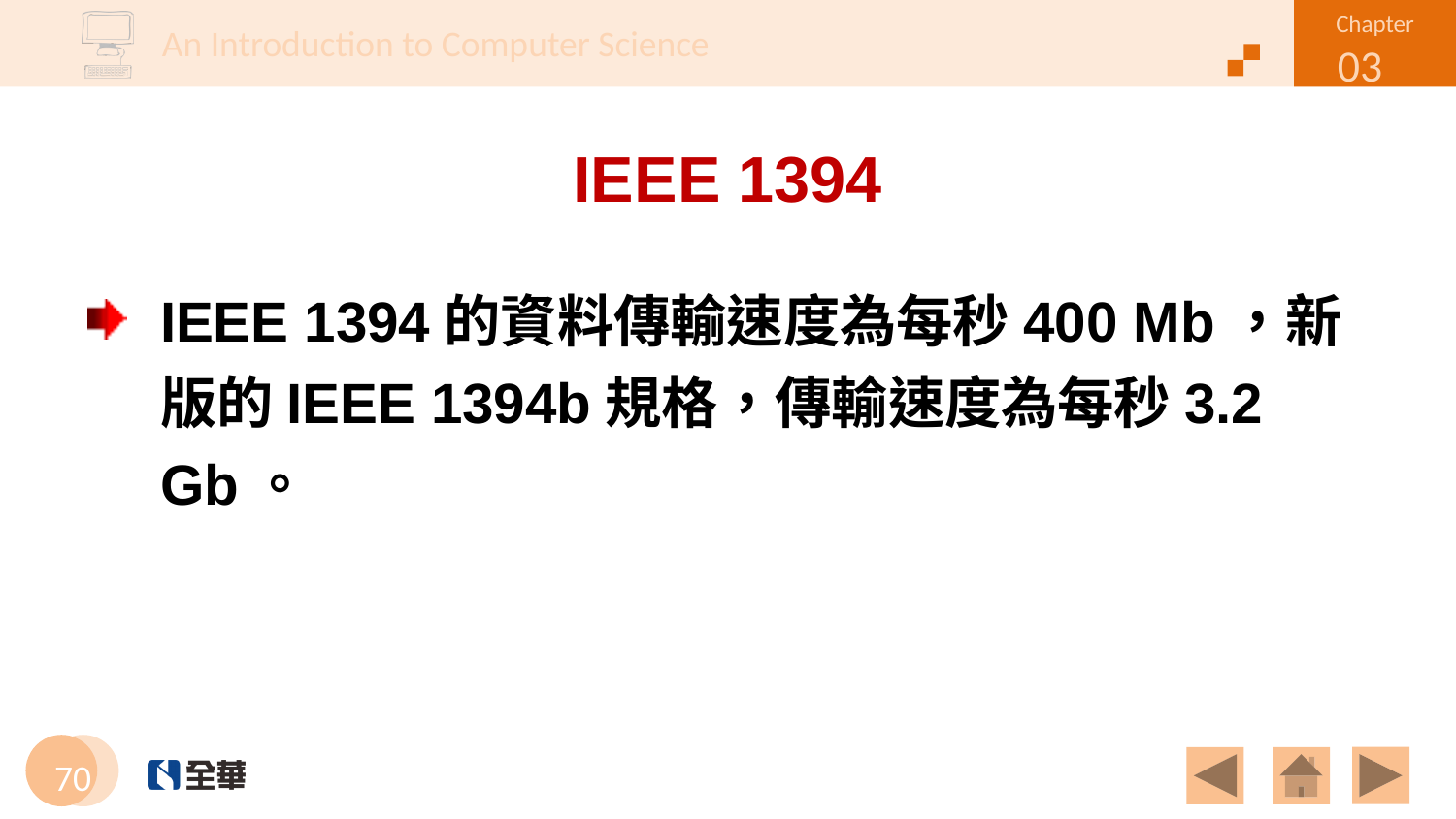

# IEEE 1394
IEEE 1394的資料傳輸速度為每秒400 Mb，新版的IEEE 1394b規格，傳輸速度為每秒3.2 Gb。